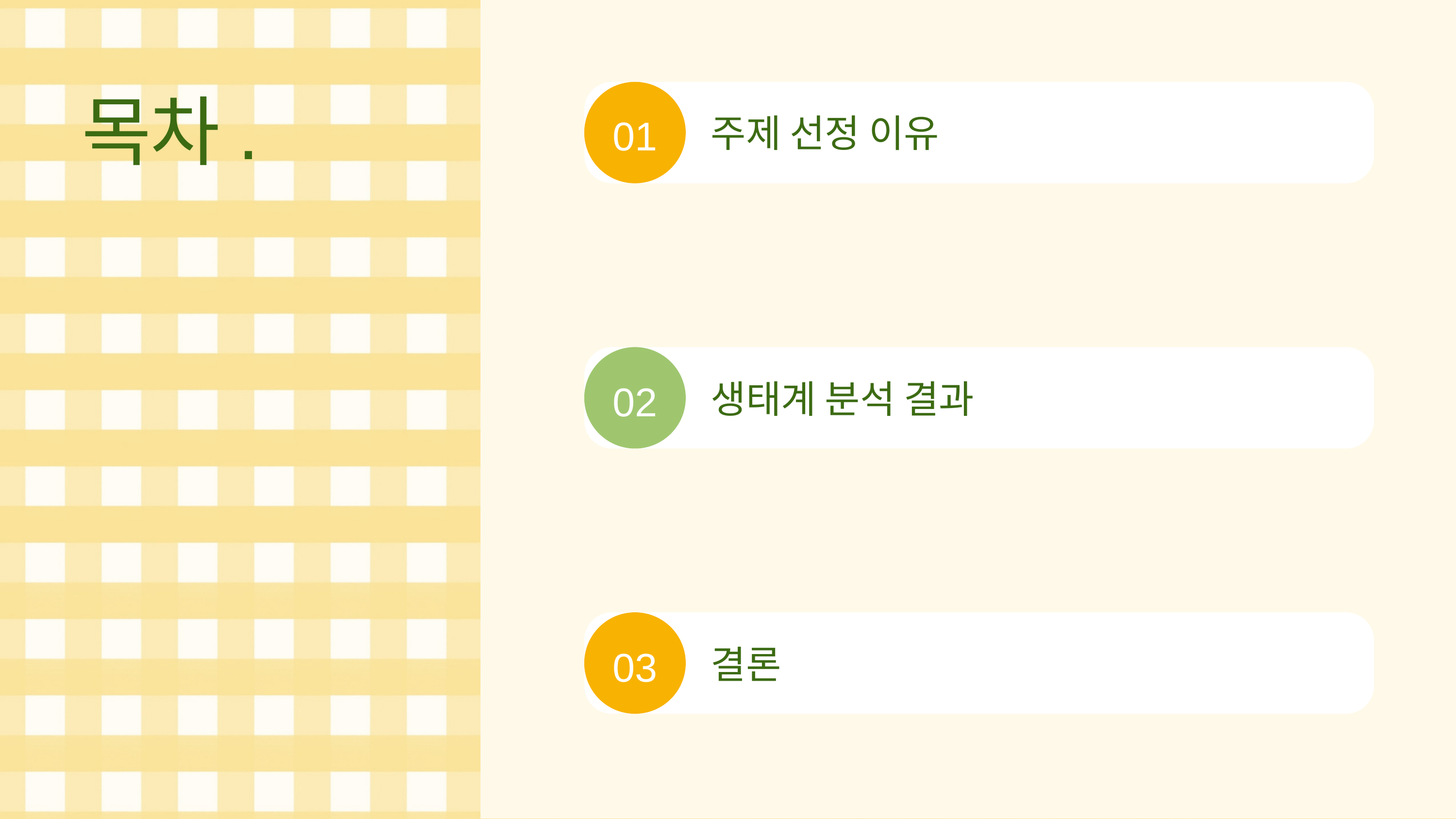

목차.

주제 선정 이유
01

ㄴㅇㄹ

생태계 분석 결과
02

결론
03